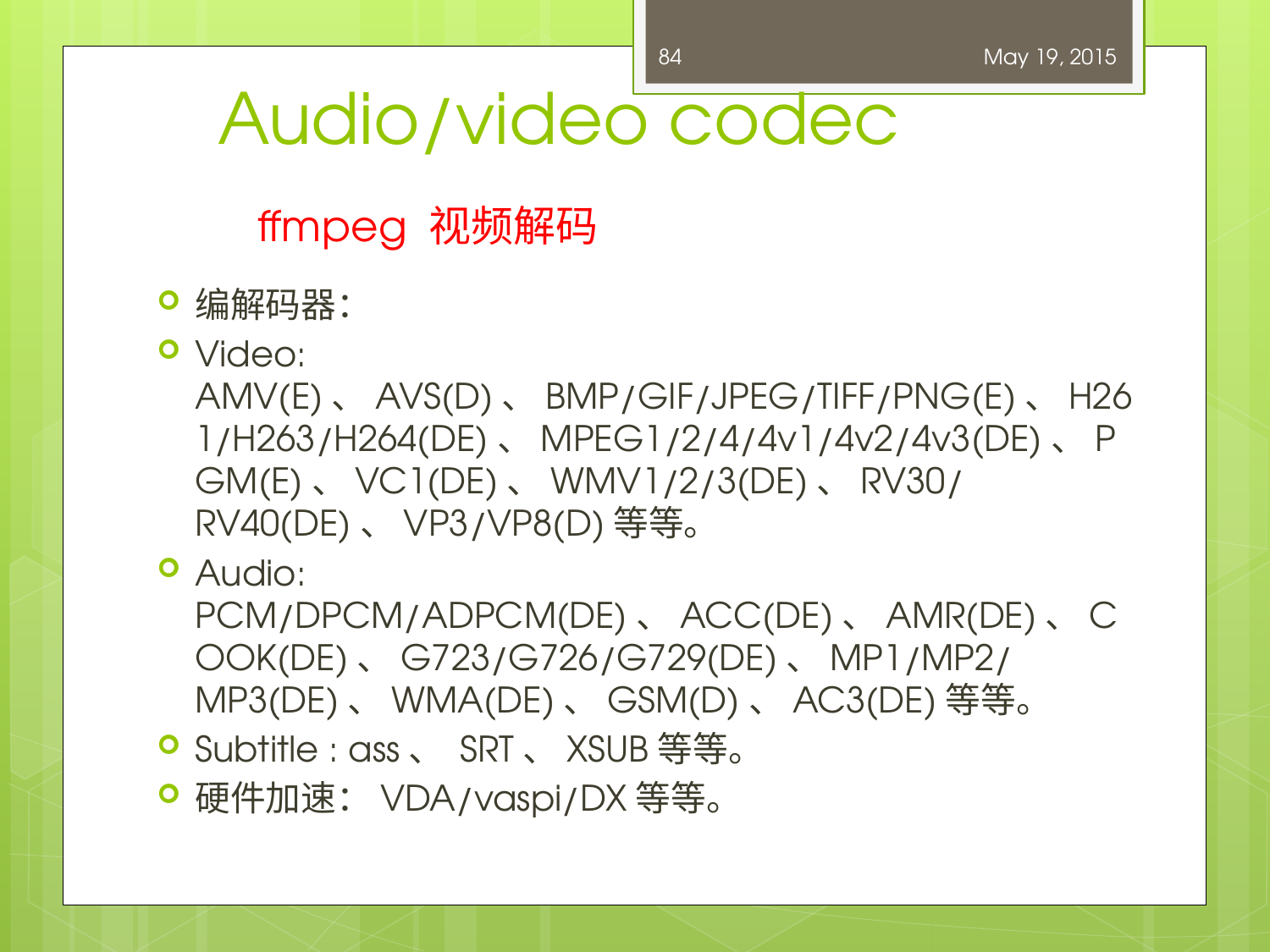

84
May 19, 2015
# Audio/video codec
ffmpeg 视频解码
编解码器：
Video: AMV(E)、AVS(D)、BMP/GIF/JPEG/TIFF/PNG(E)、H261/H263/H264(DE)、MPEG1/2/4/4v1/4v2/4v3(DE)、PGM(E)、VC1(DE)、WMV1/2/3(DE)、RV30/RV40(DE)、VP3/VP8(D)等等。
Audio: PCM/DPCM/ADPCM(DE)、ACC(DE)、AMR(DE)、COOK(DE)、G723/G726/G729(DE)、MP1/MP2/MP3(DE)、WMA(DE)、GSM(D)、AC3(DE)等等。
Subtitle : ass、 SRT、XSUB等等。
硬件加速：VDA/vaspi/DX等等。